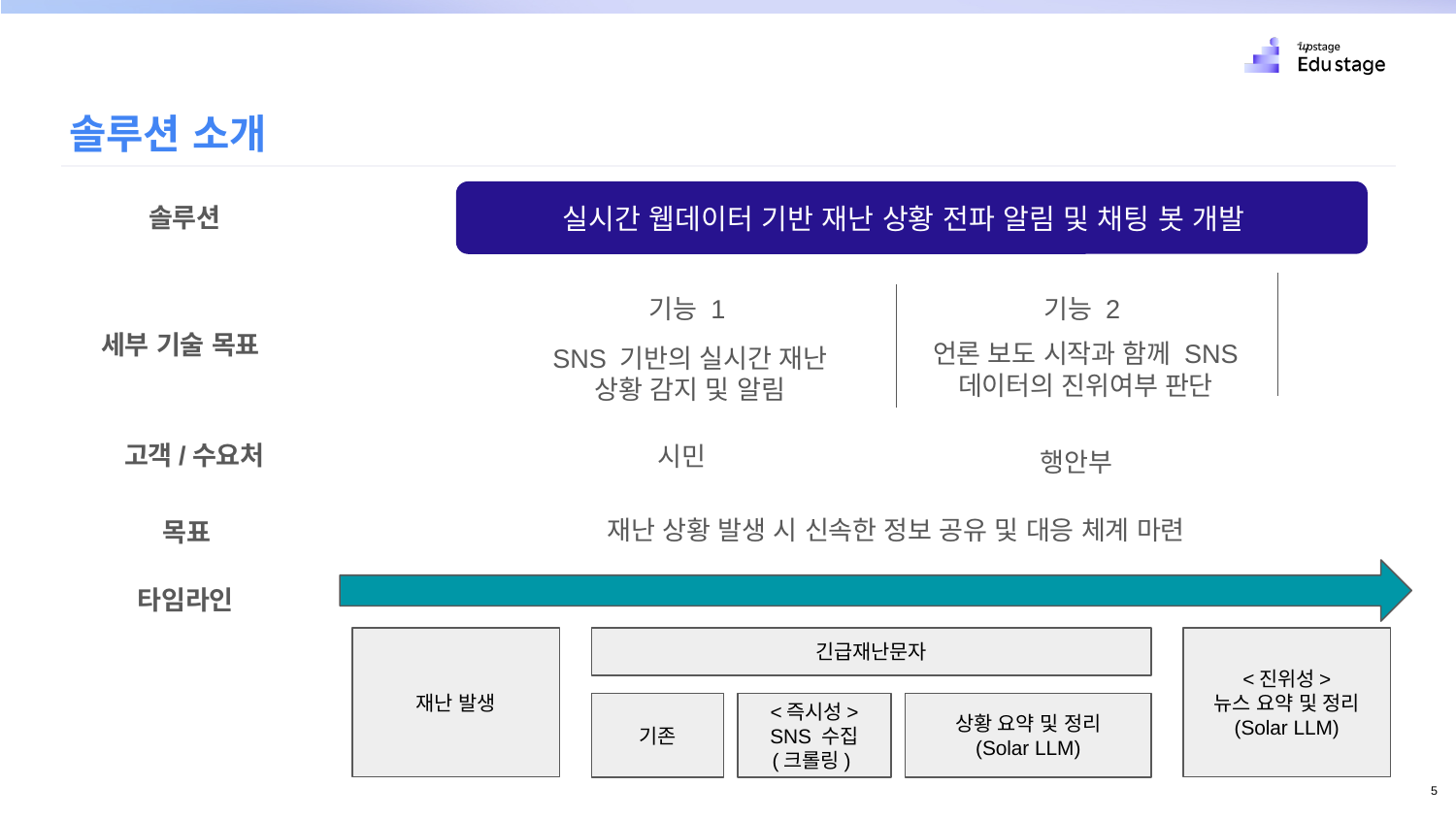

솔루션 소개
실시간 웹데이터 기반 재난 상황 전파 알림 및 채팅 봇 개발
솔루션
기능 1
기능 2
세부 기술 목표
언론 보도 시작과 함께 SNS 데이터의 진위여부 판단
SNS 기반의 실시간 재난 상황 감지 및 알림
고객/수요처
시민
행안부
재난 상황 발생 시 신속한 정보 공유 및 대응 체계 마련
목표

타임라인
재난 발생
긴급재난문자
<진위성>
뉴스 요약 및 정리
(Solar LLM)
기존
<즉시성>
SNS 수집 (크롤링)
상황 요약 및 정리
(Solar LLM)